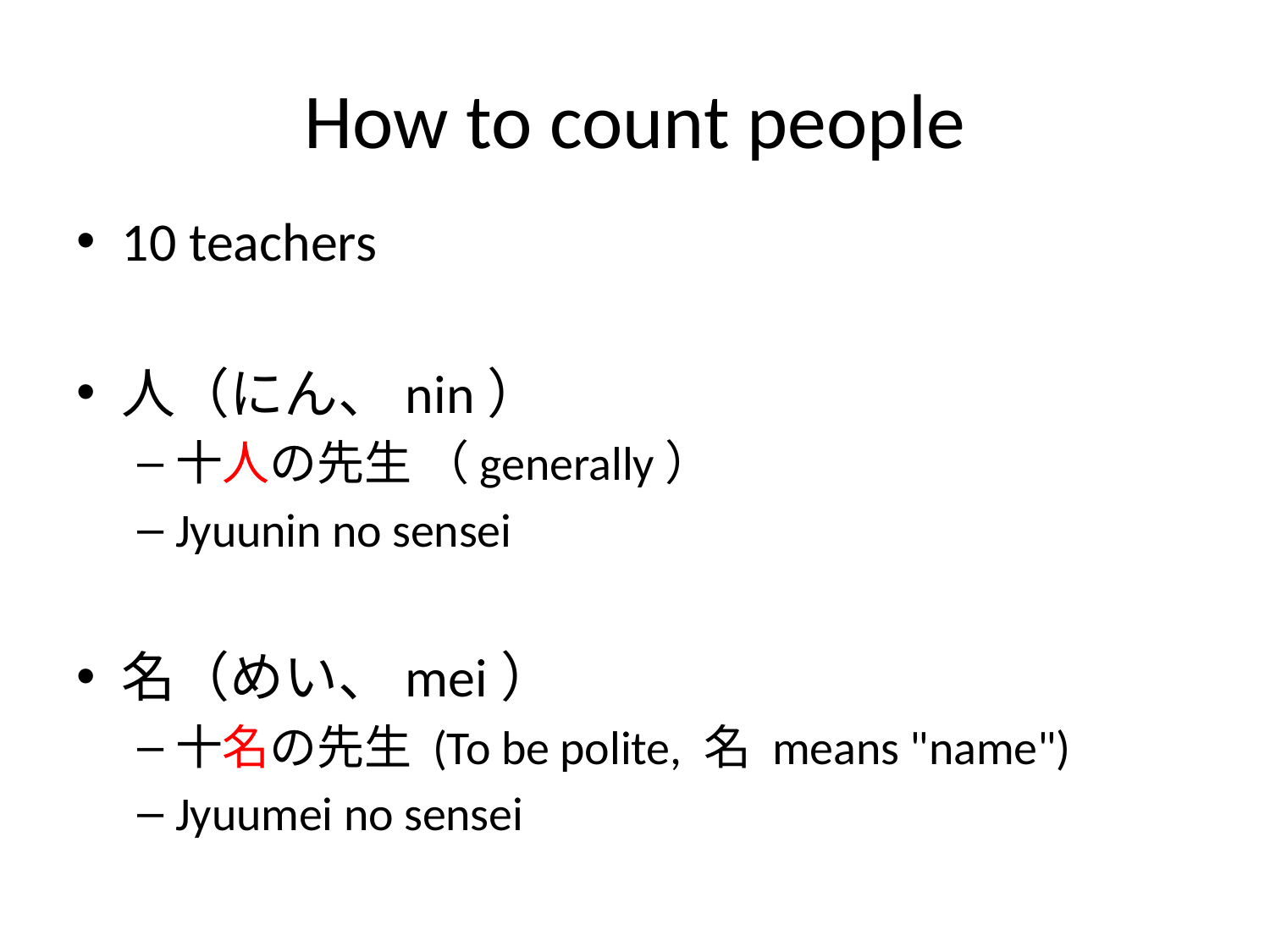

# How to count people
10 teachers

人（にん、nin）
十人の先生 （generally）
Jyuunin no sensei

名（めい、mei）
十名の先生 (To be polite, 名 means "name")
Jyuumei no sensei